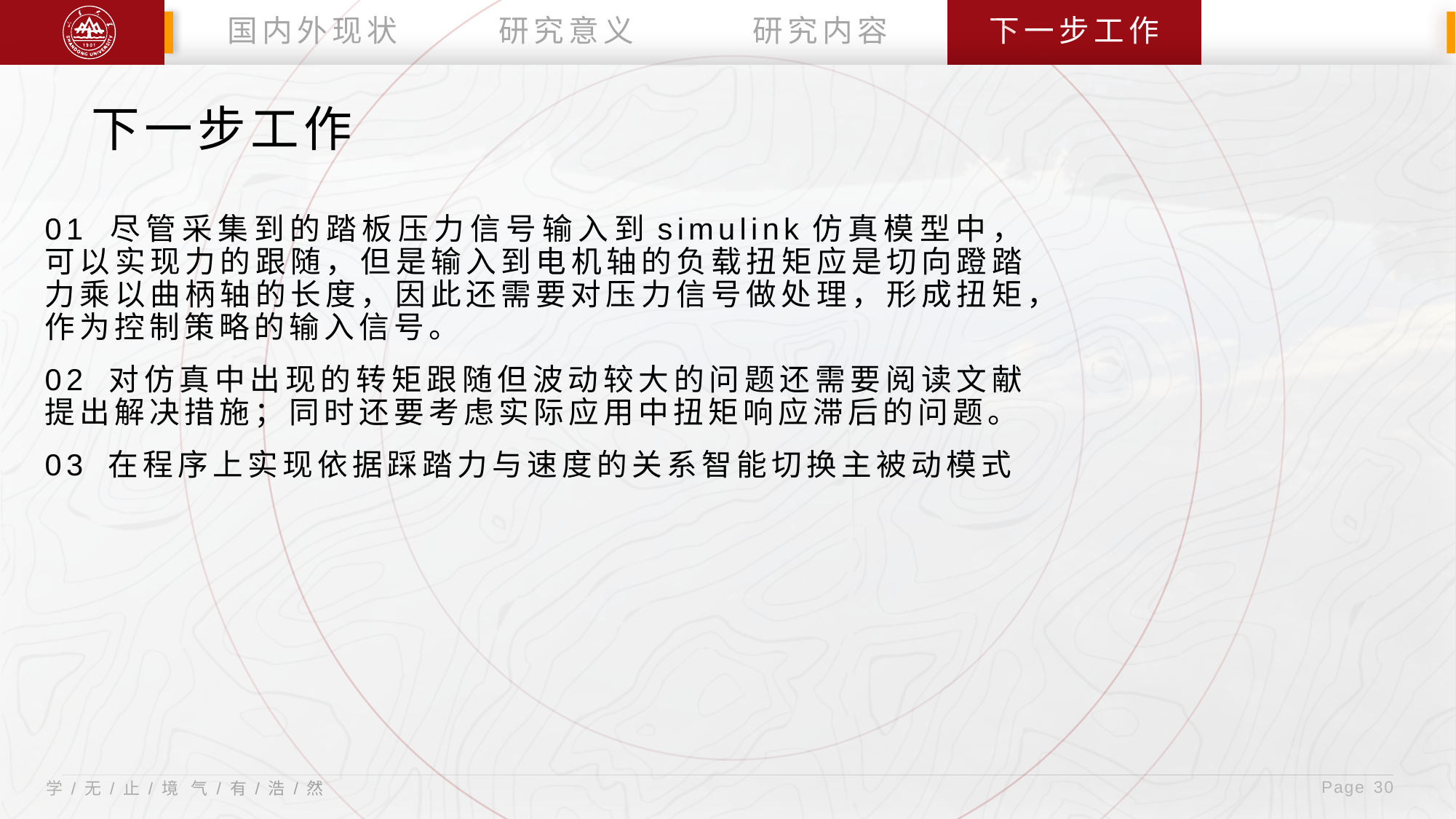

国内外现状
研究意义
研究内容
下一步工作

下一步工作
01 尽管采集到的踏板压力信号输入到simulink仿真模型中，可以实现力的跟随，但是输入到电机轴的负载扭矩应是切向蹬踏力乘以曲柄轴的长度，因此还需要对压力信号做处理，形成扭矩，作为控制策略的输入信号。
02 对仿真中出现的转矩跟随但波动较大的问题还需要阅读文献提出解决措施；同时还要考虑实际应用中扭矩响应滞后的问题。
03 在程序上实现依据踩踏力与速度的关系智能切换主被动模式
  Page  30